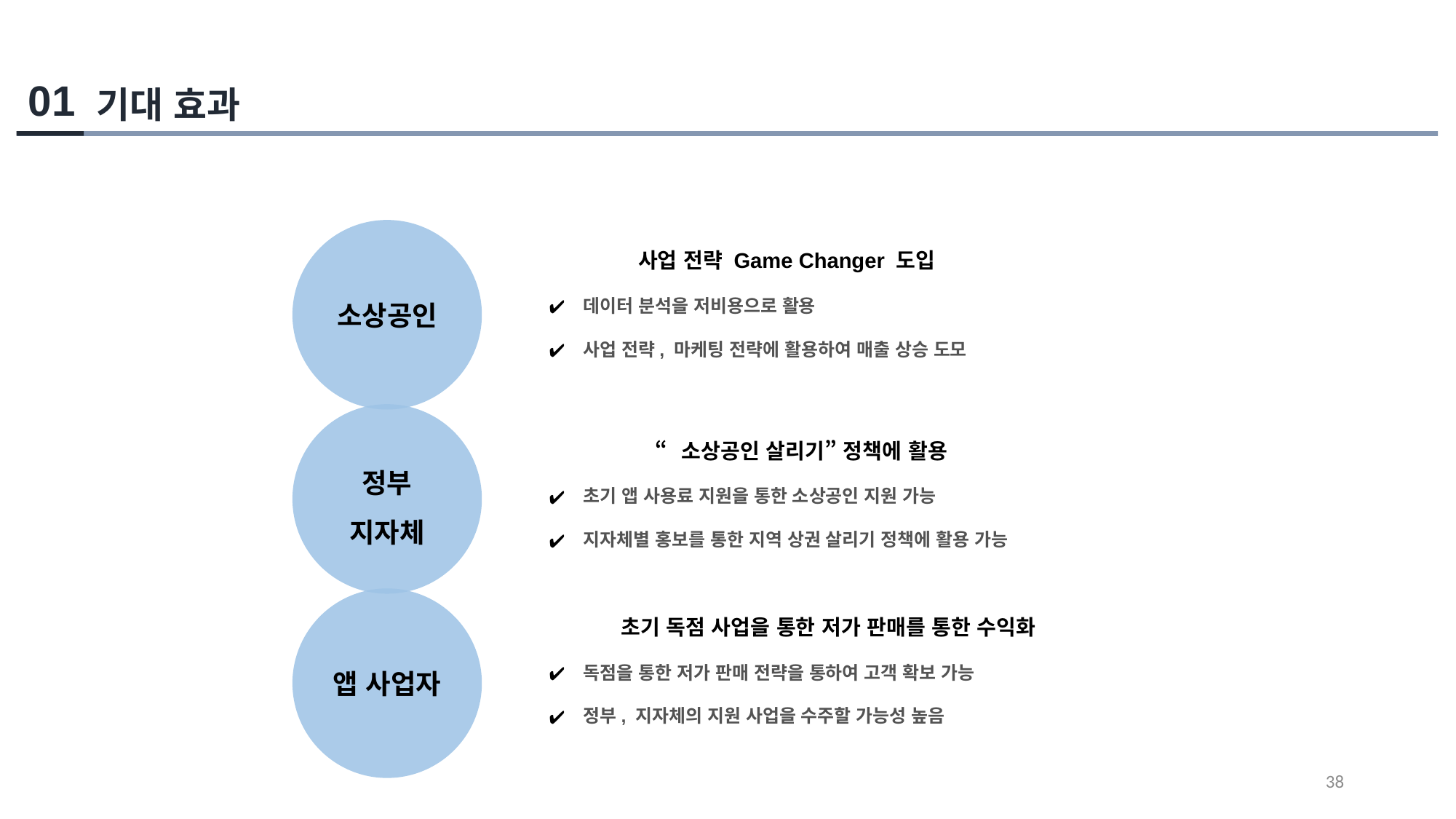

01
기대 효과

사업 전략 Game Changer 도입
데이터 분석을 저비용으로 활용
사업 전략, 마케팅 전략에 활용하여 매출 상승 도모
소상공인
“소상공인 살리기” 정책에 활용
초기 앱 사용료 지원을 통한 소상공인 지원 가능
지자체별 홍보를 통한 지역 상권 살리기 정책에 활용 가능
정부 지자체
초기 독점 사업을 통한 저가 판매를 통한 수익화
독점을 통한 저가 판매 전략을 통하여 고객 확보 가능
정부, 지자체의 지원 사업을 수주할 가능성 높음
앱 사업자
38